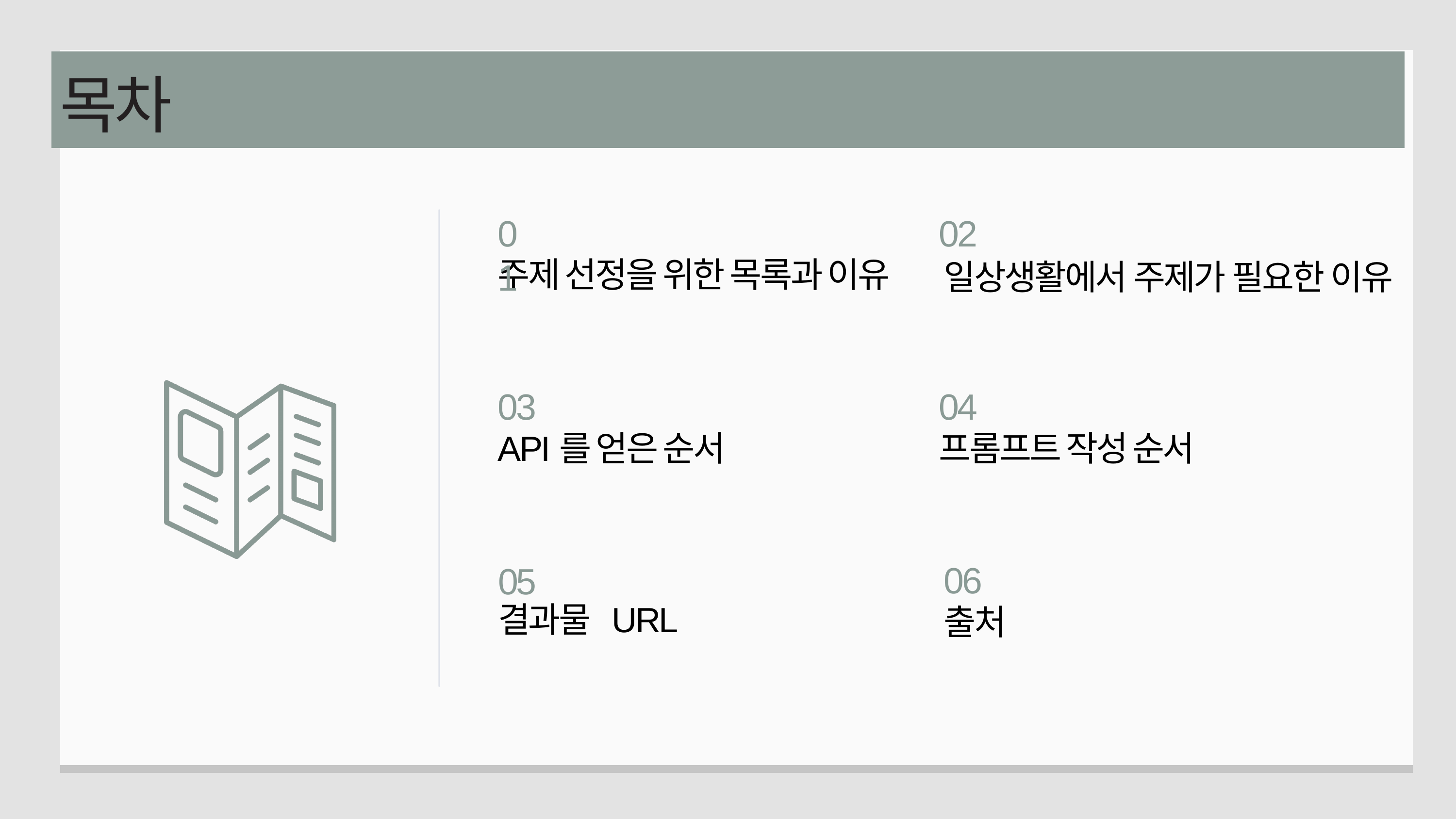

목차

01
02
주제 선정을 위한 목록과 이유
일상생활에서 주제가 필요한 이유

03
04
API를 얻은 순서
프롬프트 작성 순서
06
05
결과물  URL
출처